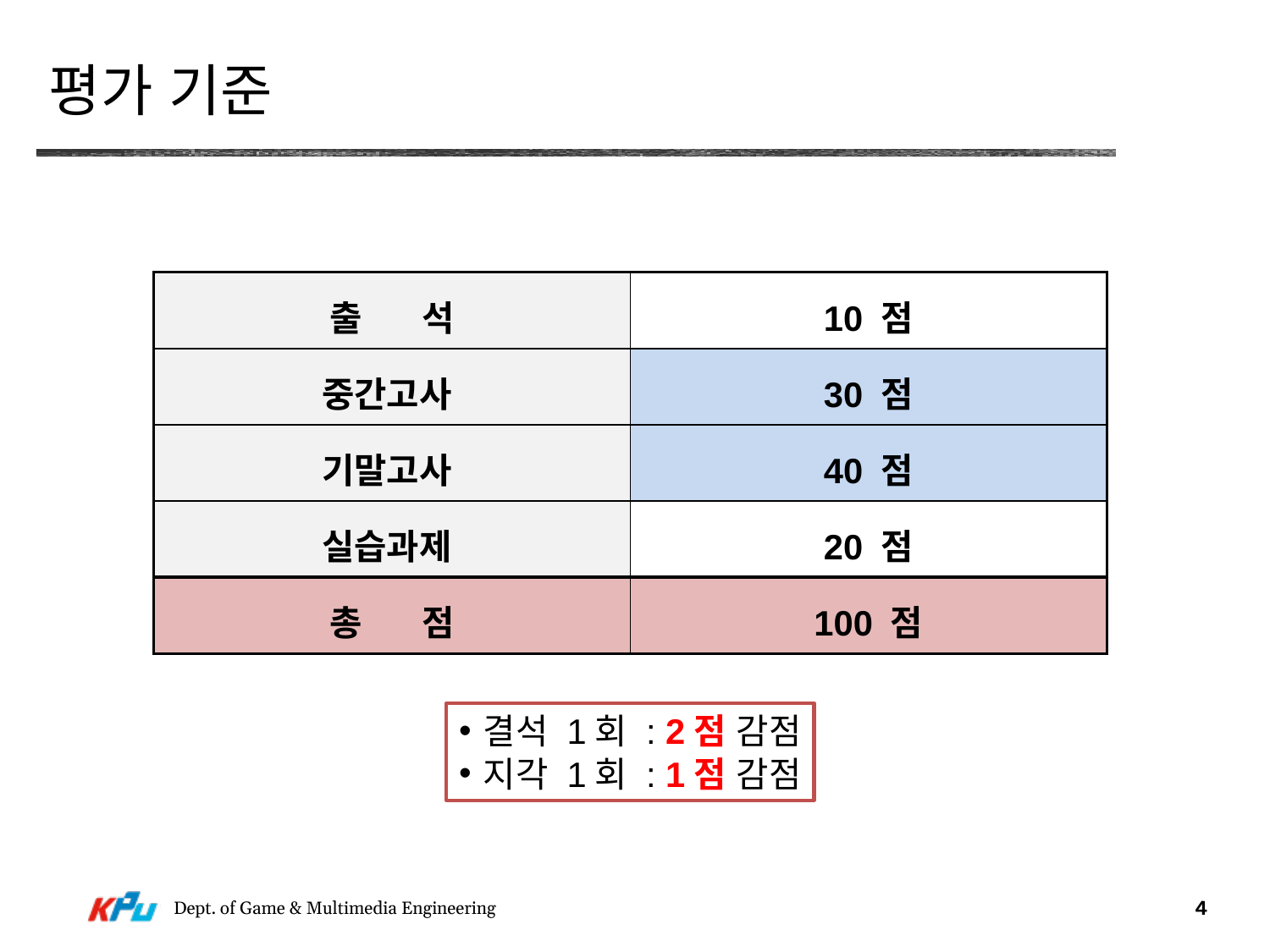

# 평가 기준

| 출 석 | 10 점 |
| --- | --- |
| 중간고사 | 30 점 |
| 기말고사 | 40 점 |
| 실습과제 | 20 점 |
| 총 점 | 100 점 |
결석 1회 : 2점 감점
지각 1회 : 1점 감점
Dept. of Game & Multimedia Engineering
4